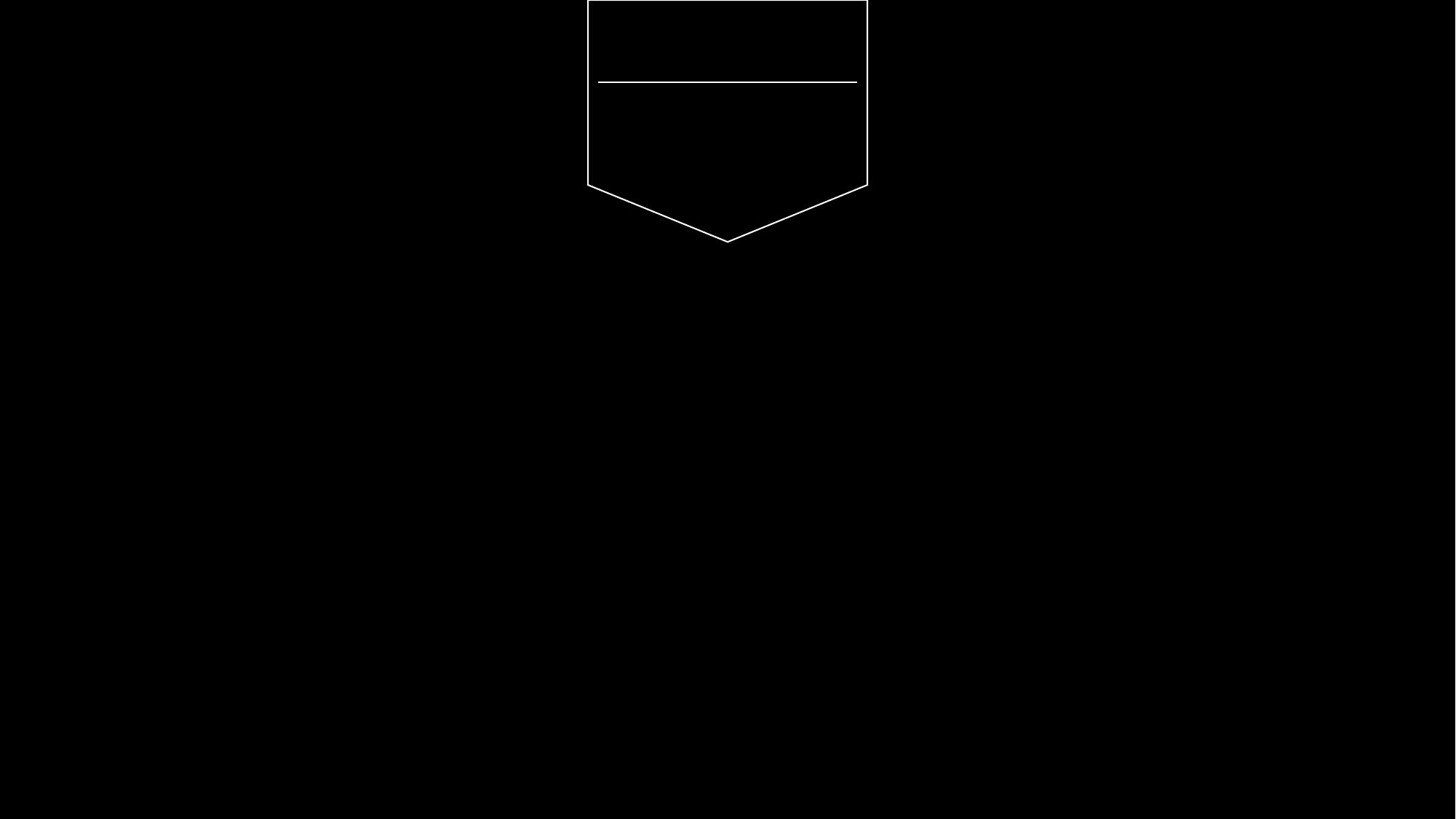

투빅스 11기 정규과정
ToBig’s 10기 박성진
Convolutional Neural Networks